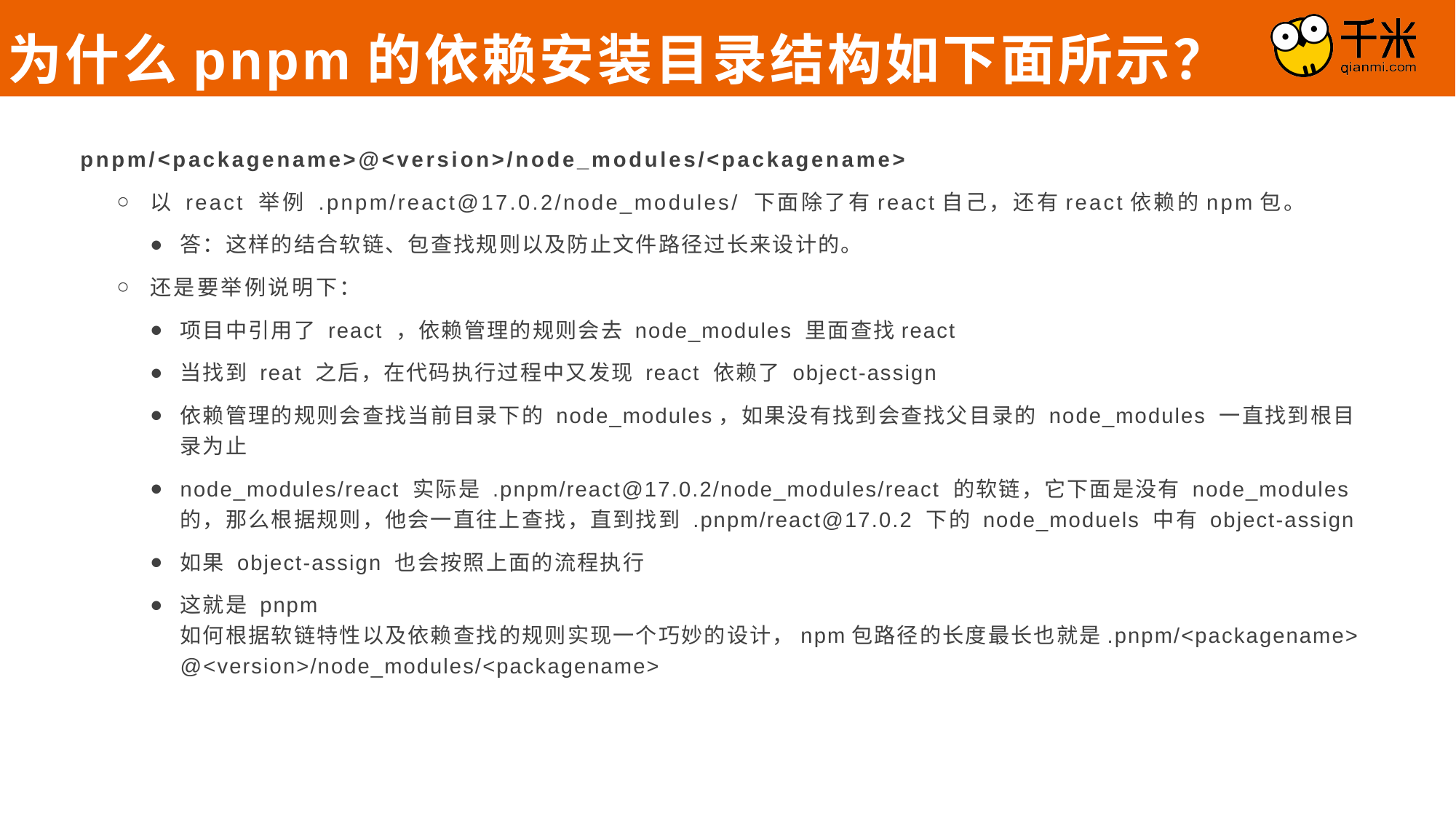

为什么pnpm的依赖安装目录结构如下面所示？
pnpm/<packagename>@<version>/node_modules/<packagename>
以 react 举例 .pnpm/react@17.0.2/node_modules/ 下面除了有react自己，还有react依赖的npm包。
答：这样的结合软链、包查找规则以及防止文件路径过长来设计的。
还是要举例说明下：
项目中引用了 react ，依赖管理的规则会去 node_modules 里面查找react
当找到 reat 之后，在代码执行过程中又发现 react 依赖了 object-assign
依赖管理的规则会查找当前目录下的 node_modules，如果没有找到会查找父目录的 node_modules 一直找到根目录为止
node_modules/react 实际是 .pnpm/react@17.0.2/node_modules/react 的软链，它下面是没有 node_modules 的，那么根据规则，他会一直往上查找，直到找到 .pnpm/react@17.0.2 下的 node_moduels 中有 object-assign
如果 object-assign 也会按照上面的流程执行
这就是 pnpm 如何根据软链特性以及依赖查找的规则实现一个巧妙的设计，npm包路径的长度最长也就是.pnpm/<packagename>@<version>/node_modules/<packagename>